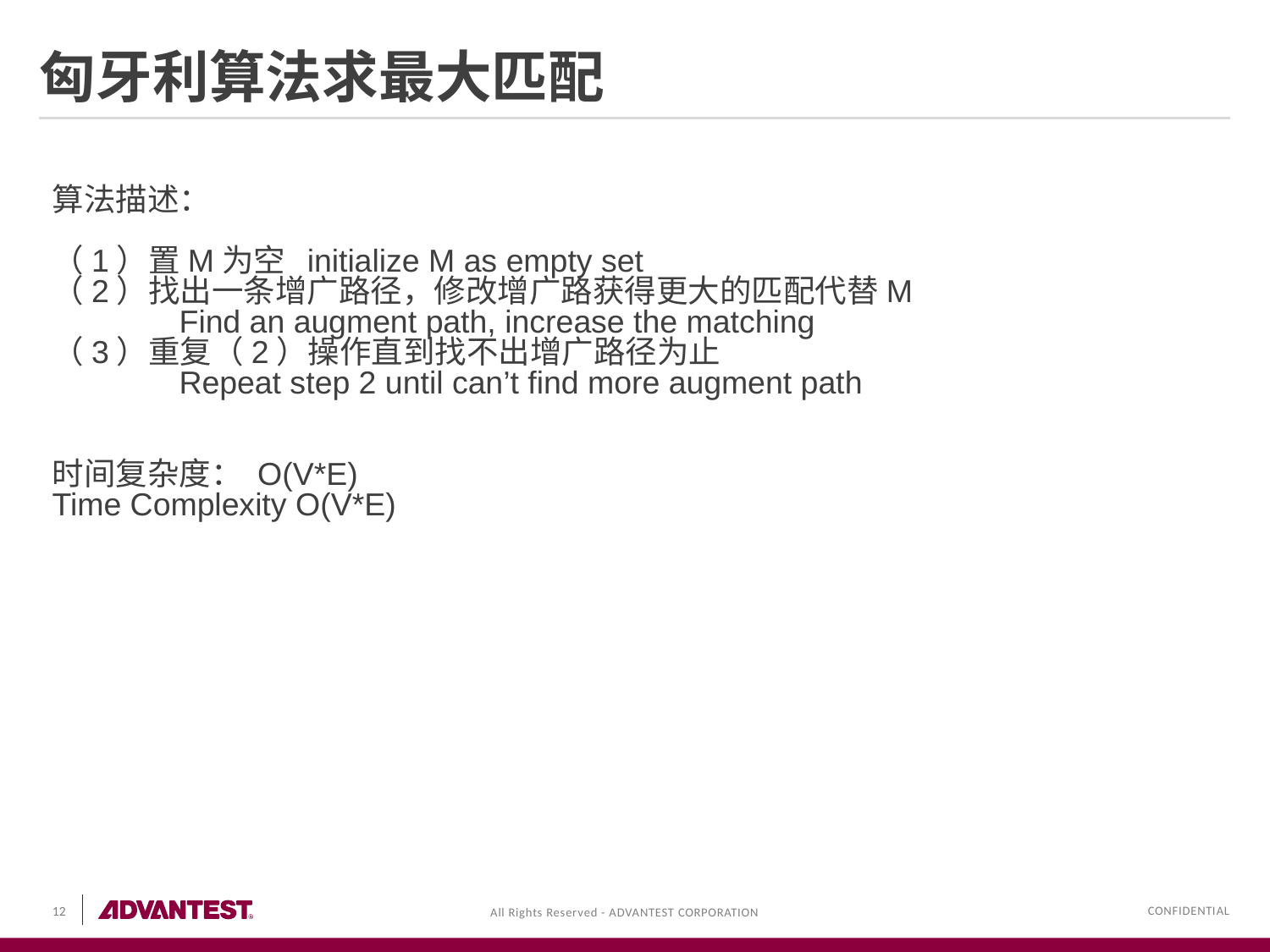

# 匈牙利算法求最大匹配

算法描述：

（1）置M为空  initialize M as empty set
（2）找出一条增广路径，修改增广路获得更大的匹配代替M
	Find an augment path, increase the matching
（3）重复（2）操作直到找不出增广路径为止
	Repeat step 2 until can’t find more augment path

时间复杂度： O(V*E)
Time Complexity O(V*E)